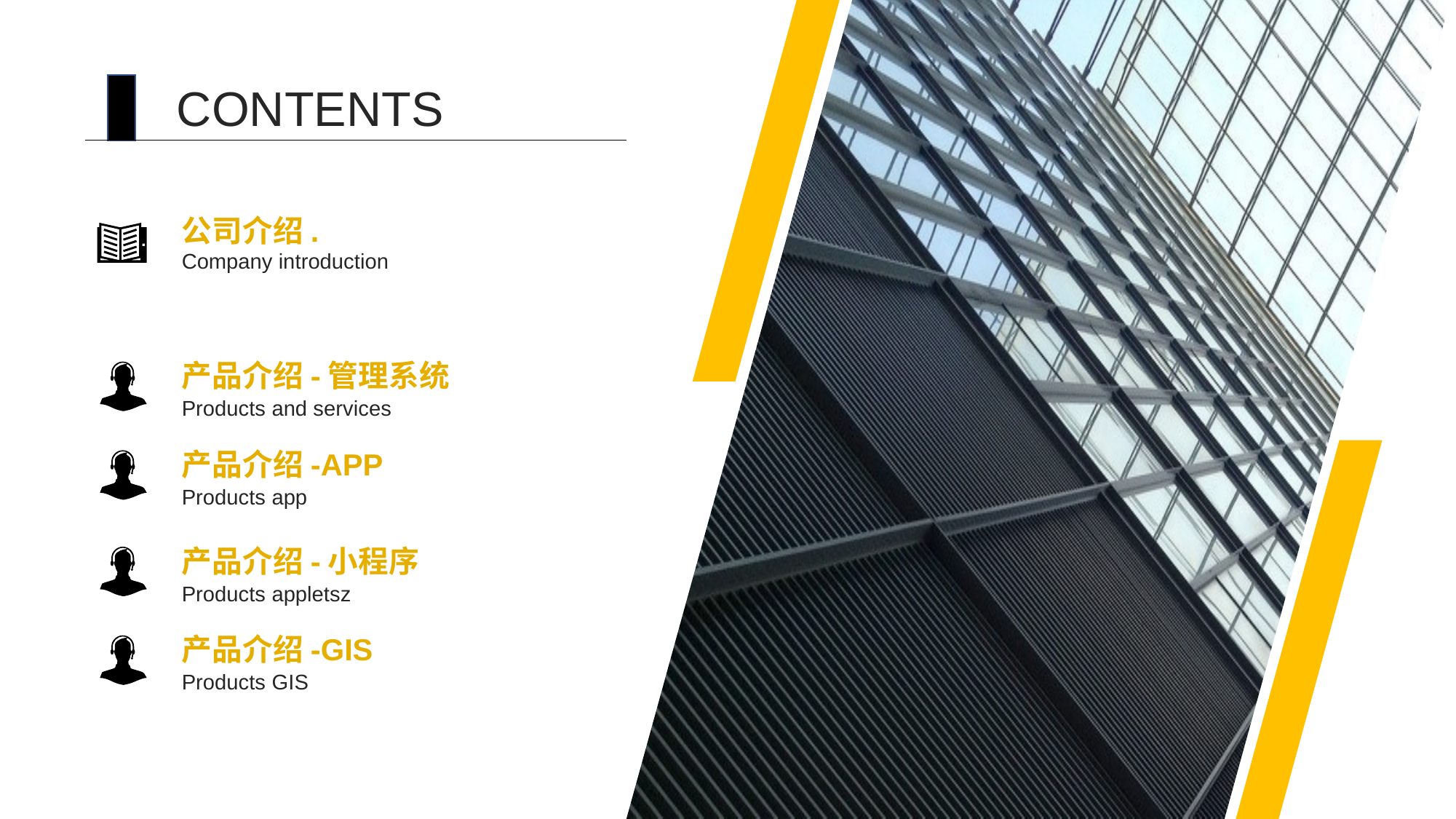

CONTENTS

公司介绍.

Company introduction
产品介绍-管理系统

Products and services
产品介绍-APP

Products app
产品介绍-小程序

Products appletsz
产品介绍-GIS

Products GIS